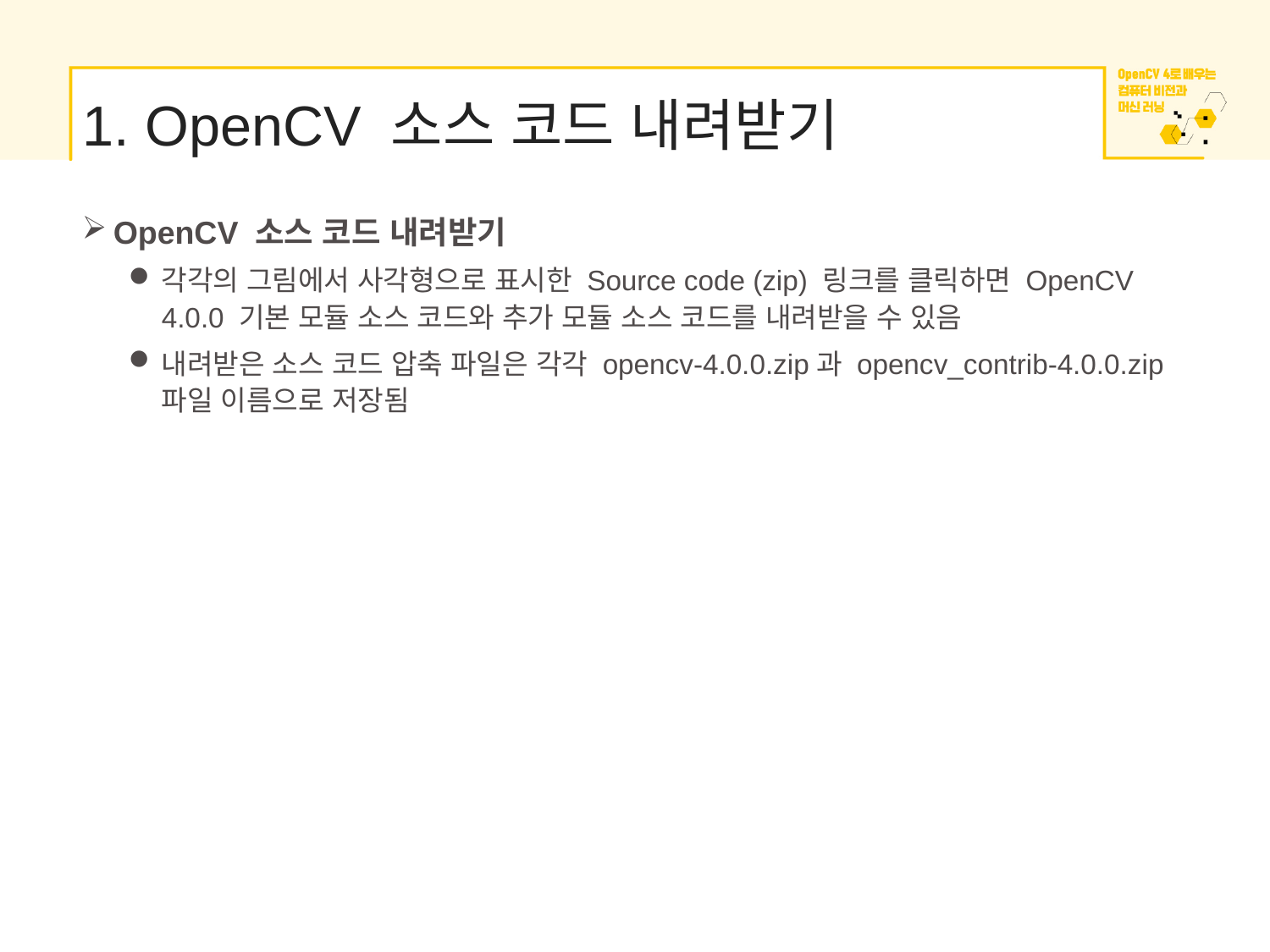

# 1. OpenCV 소스 코드 내려받기
OpenCV 소스 코드 내려받기
각각의 그림에서 사각형으로 표시한 Source code (zip) 링크를 클릭하면 OpenCV 4.0.0 기본 모듈 소스 코드와 추가 모듈 소스 코드를 내려받을 수 있음
내려받은 소스 코드 압축 파일은 각각 opencv-4.0.0.zip과 opencv_contrib-4.0.0.zip 파일 이름으로 저장됨